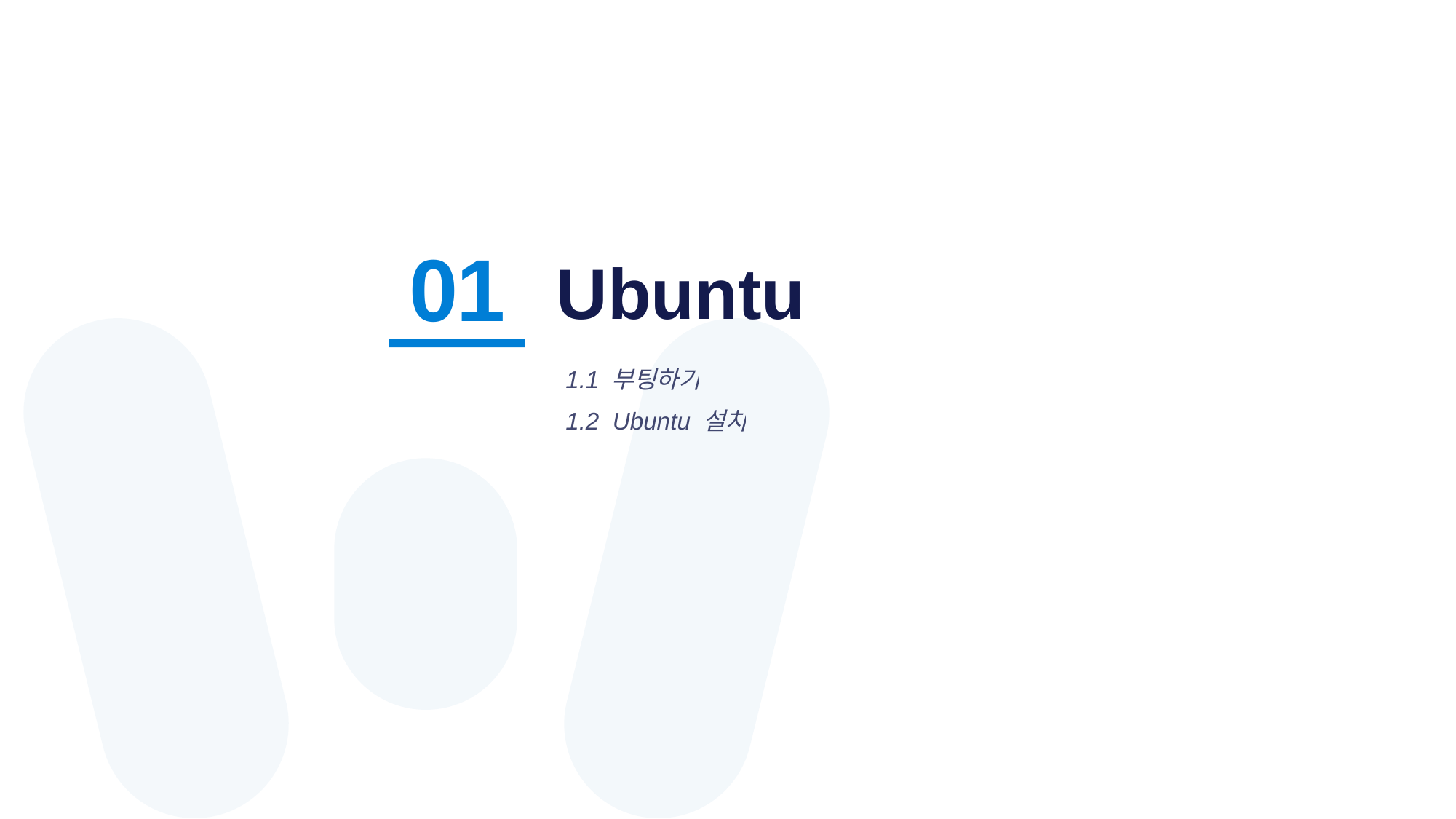

# Ubuntu
01
1.1 부팅하기
1.2  Ubuntu 설치